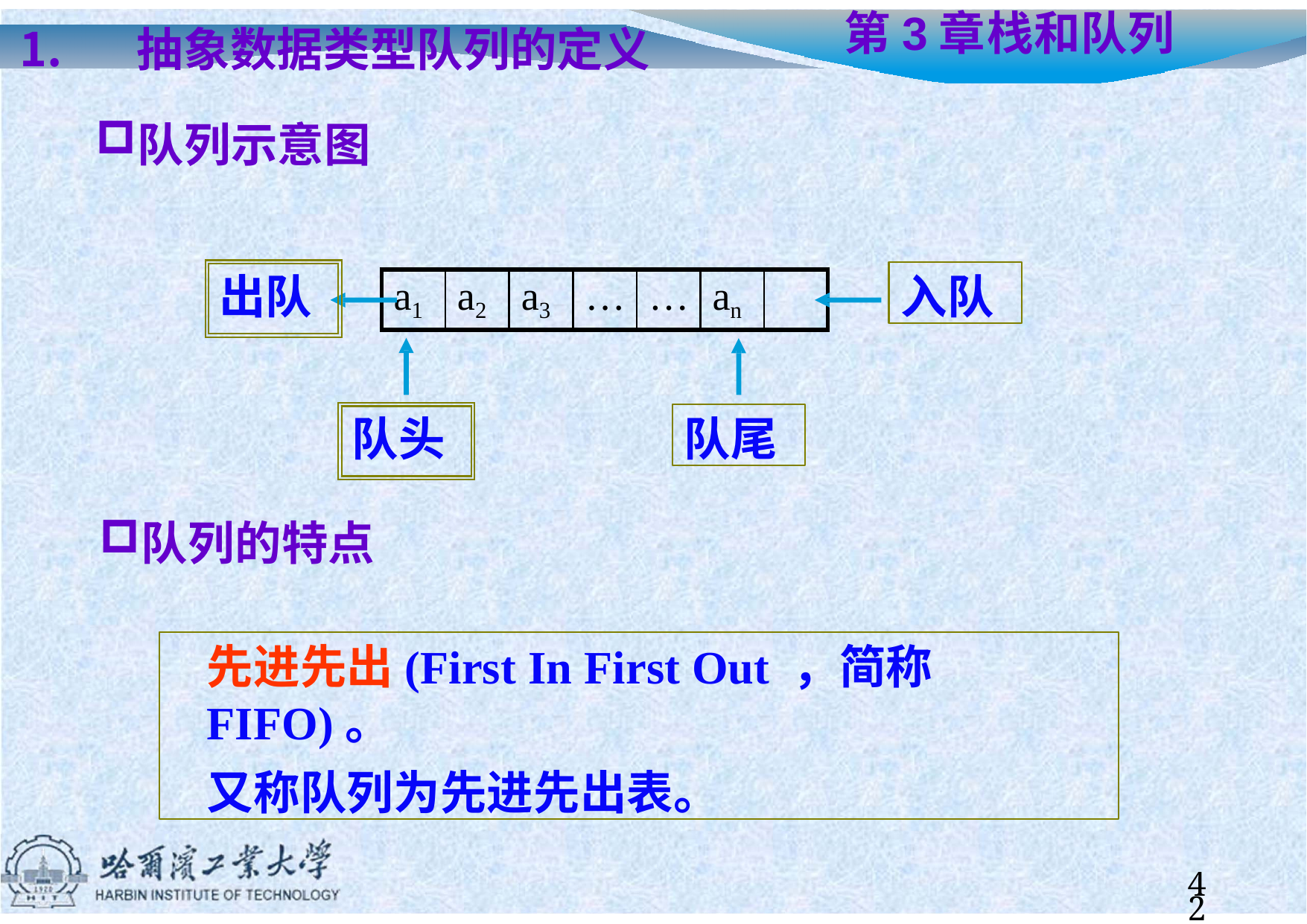

# 第3章	栈和队列

抽象数据类型队列的定义
队列示意图

入队

出队
| a1 | a2 | a3 | … | … | an |  |
| --- | --- | --- | --- | --- | --- | --- |

队尾

队头

队列的特点
先进先出(First In First Out ，简称FIFO)。
又称队列为先进先出表。

42